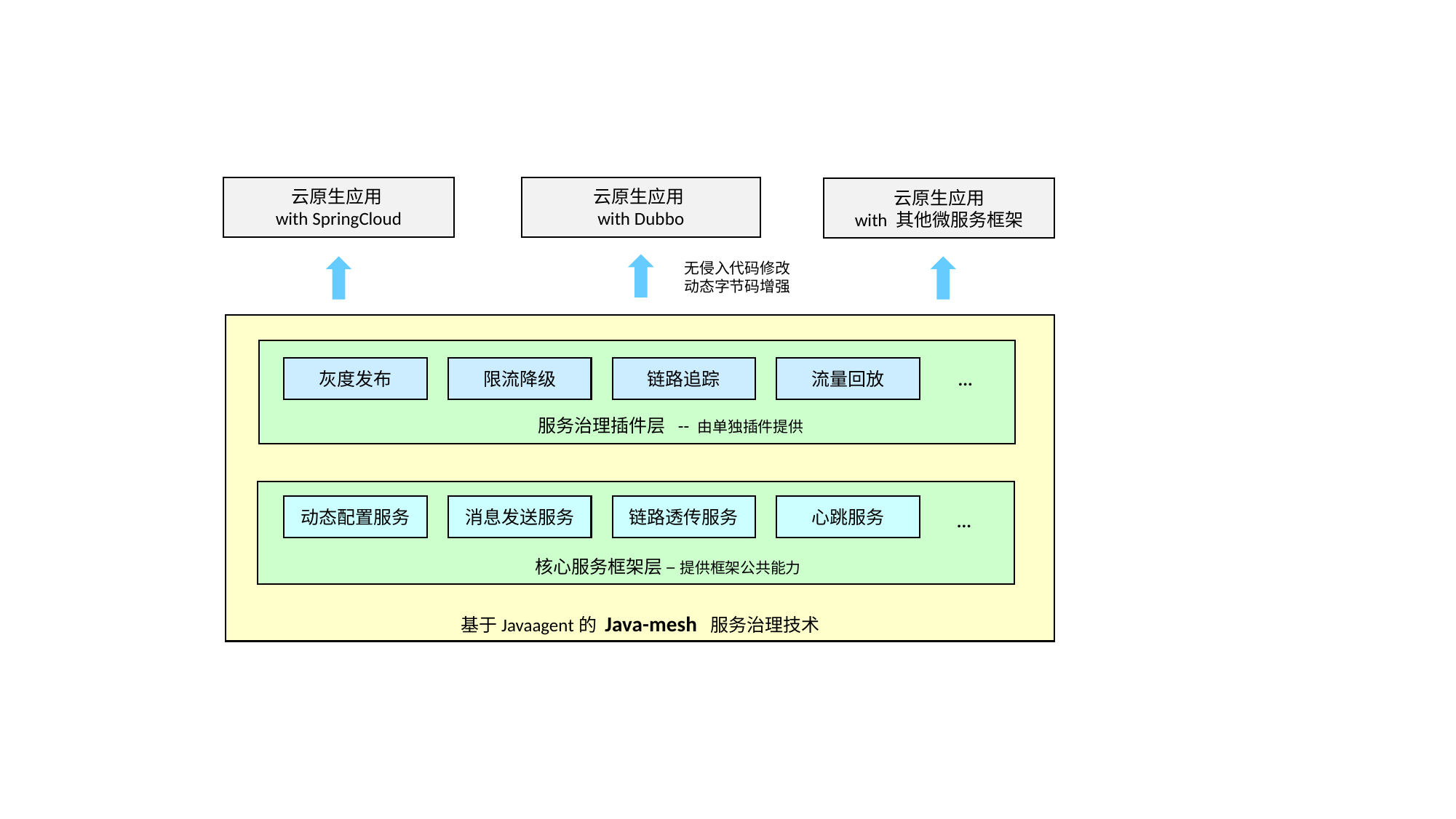

云原生应用
with SpringCloud
云原生应用
with Dubbo
云原生应用
with 其他微服务框架
无侵入代码修改
动态字节码增强

基于Javaagent的 Java-mesh  服务治理技术

...
流量回放
链路追踪
灰度发布
限流降级
服务治理插件层  -- 由单独插件提供

心跳服务
链路透传服务
动态配置服务
消息发送服务
...
核心服务框架层 – 提供框架公共能力